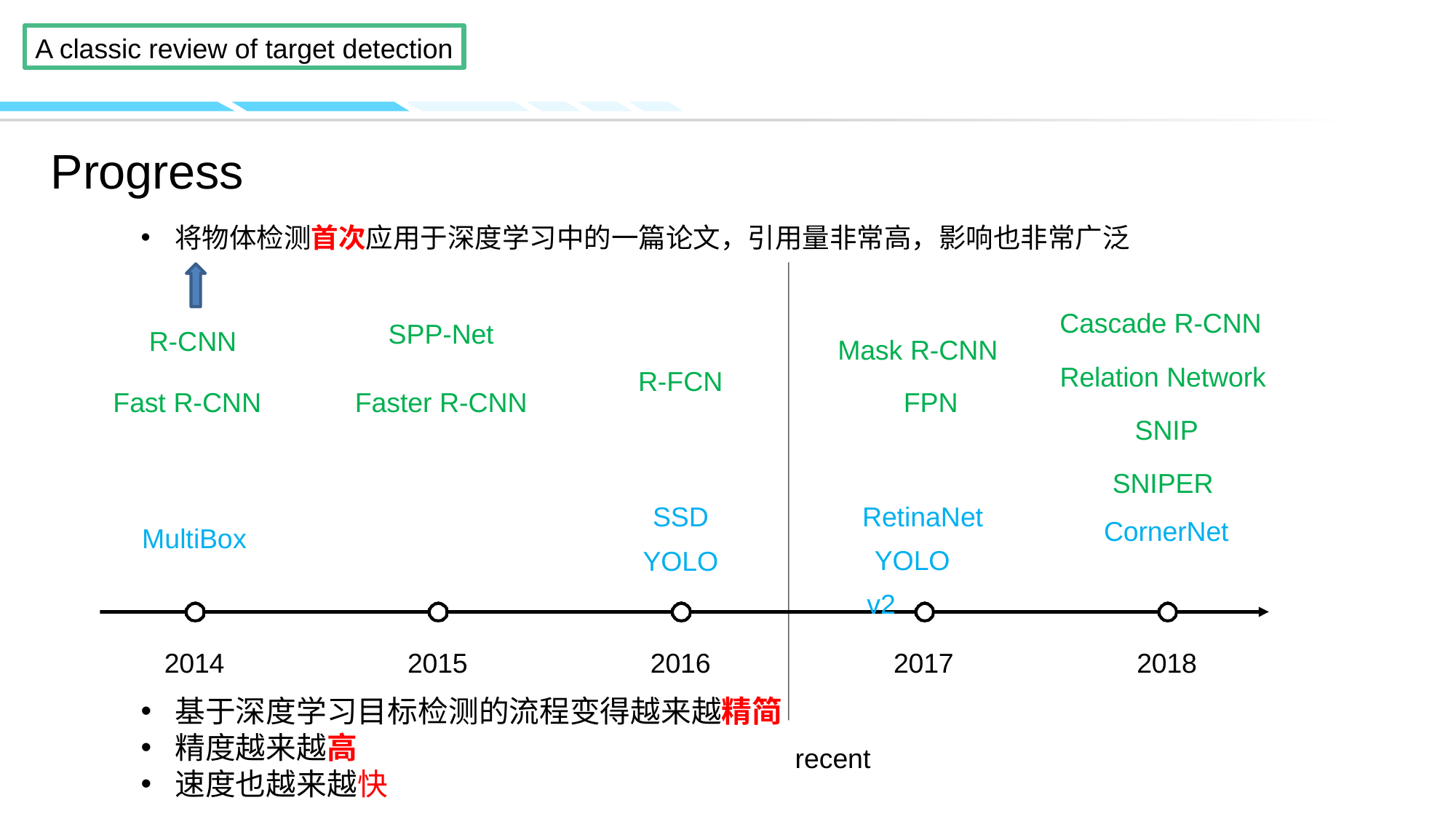

Progress
将物体检测首次应用于深度学习中的一篇论文，引用量非常高，影响也非常广泛

Cascade R-CNN
Relation Network  SNIP
SNIPER
Mask R-CNN  FPN
SPP-Net

Faster R-CNN
R-CNN
R-FCN
Fast R-CNN
SSD  YOLO
RetinaNet  YOLO v2
CornerNet
MultiBox
2014
2015
2016
2017
2018
基于深度学习目标检测的流程变得越来越精简
精度越来越高
速度也越来越快

recent